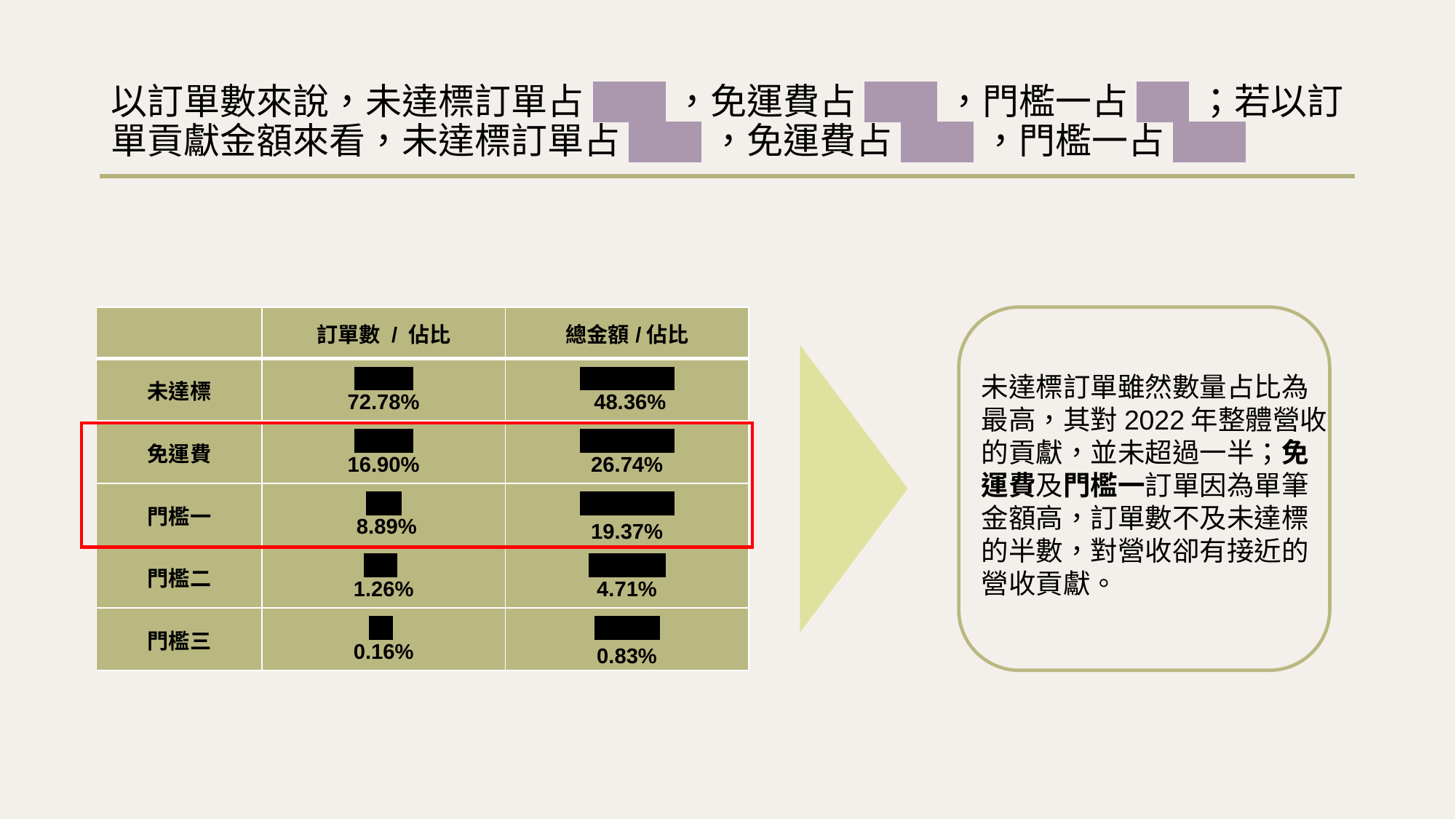

# 以訂單數來說，未達標訂單占73%，免運費占17%，門檻一占9%；若以訂單貢獻金額來看，未達標訂單占48%，免運費占27%，門檻一占20%
|  | 訂單數 / 佔比 | 總金額/佔比 |
| --- | --- | --- |
| 未達標 | 6,630 72.78% | 5,045,446 48.36% |
| 免運費 | 1,540 16.90% | 2,789,881 26.74% |
| 門檻一 | 810 8.89% | 2,020,613 19.37% |
| 門檻二 | 115 1.26% | 491,066 4.71% |
| 門檻三 | 15 0.16% | 86,206 0.83% |

未達標訂單雖然數量占比為最高，其對2022年整體營收的貢獻，並未超過一半；免運費及門檻一訂單因為單筆金額高，訂單數不及未達標的半數，對營收卻有接近的營收貢獻。